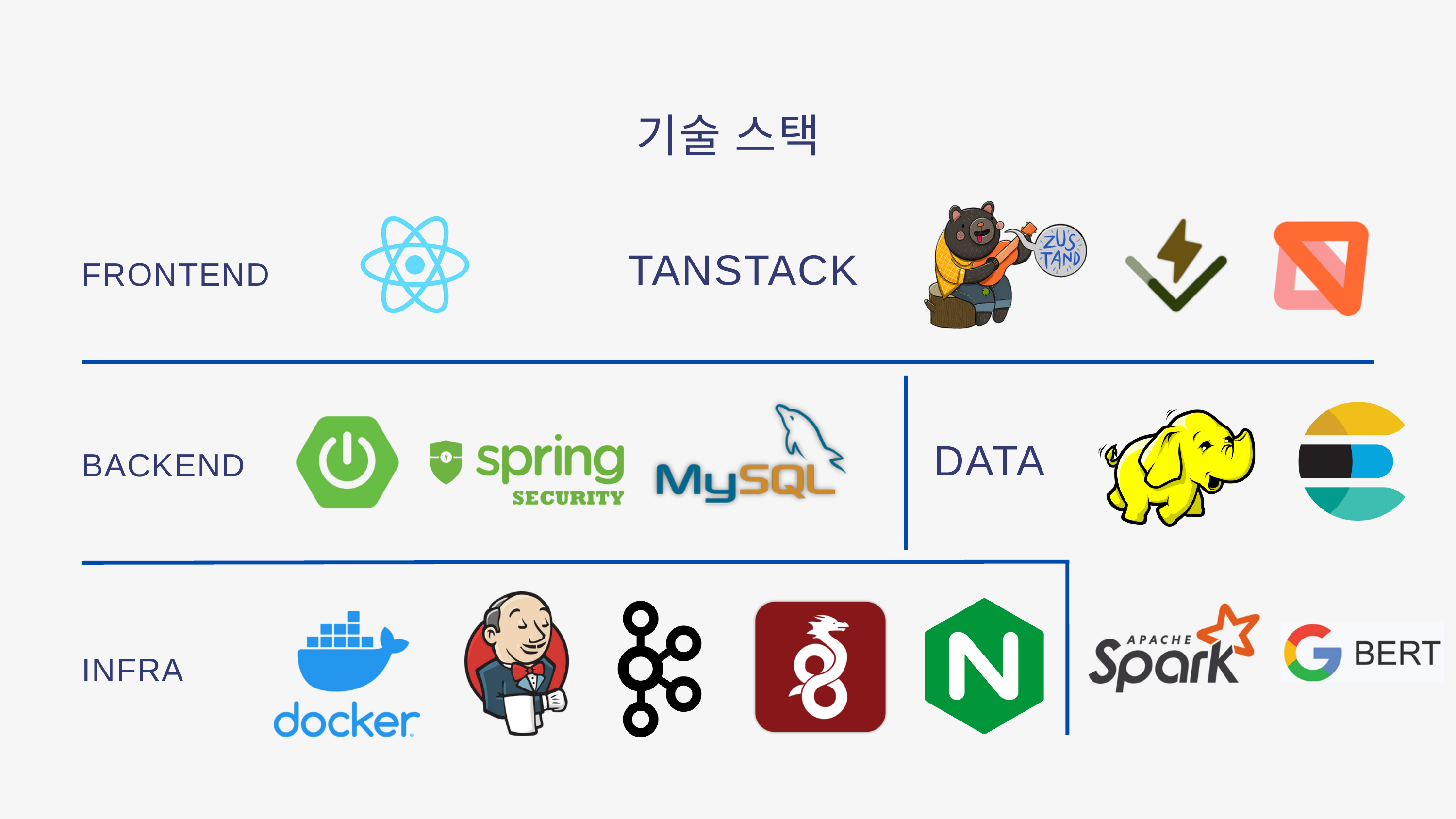

기술 스택

TANSTACK
FRONTEND

DATA
BACKEND

INFRA